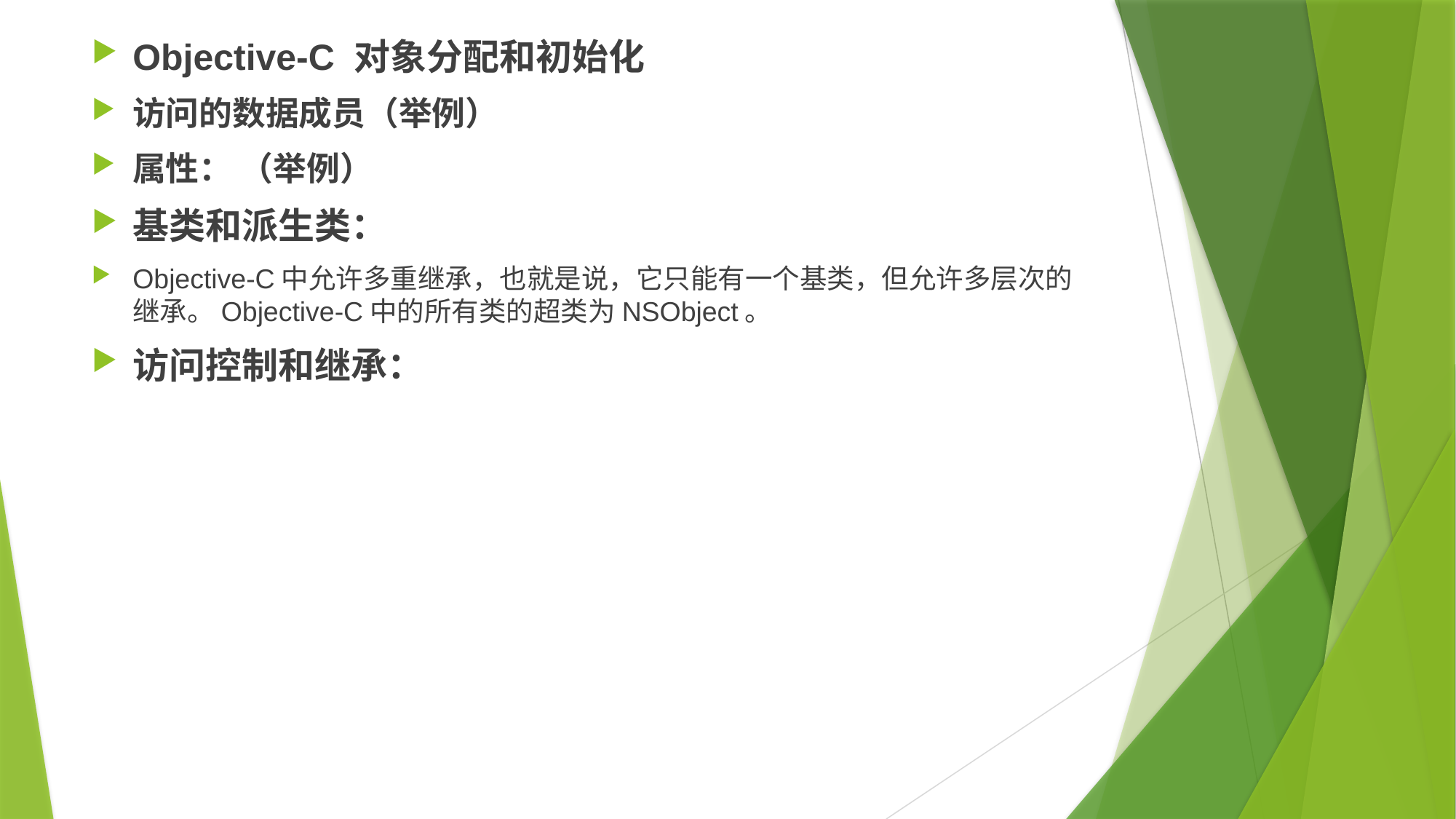

Objective-C 对象分配和初始化
访问的数据成员（举例）
属性： （举例）
基类和派生类：
Objective-C中允许多重继承，也就是说，它只能有一个基类，但允许多层次的继承。Objective-C中的所有类的超类为NSObject。
访问控制和继承：